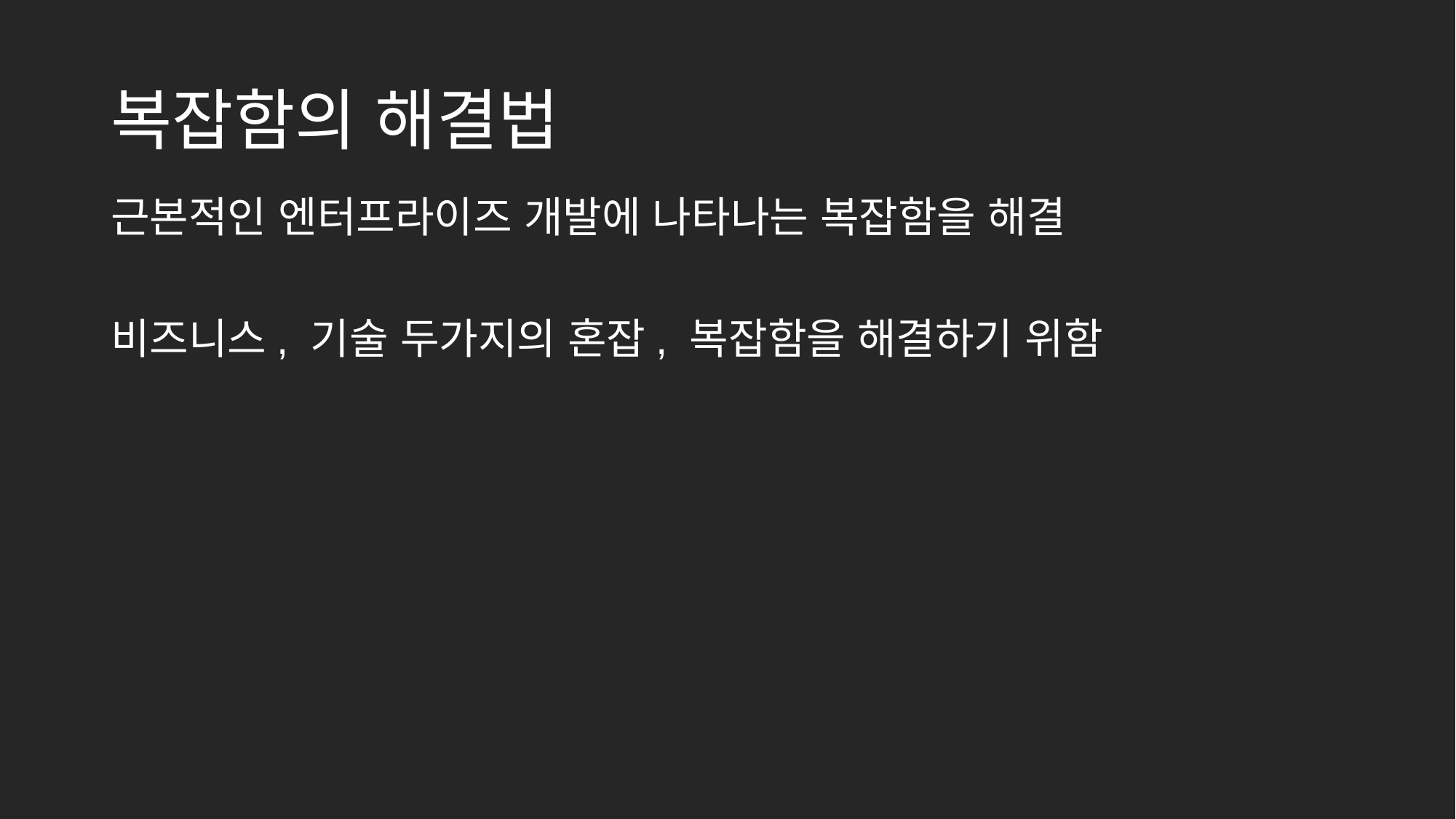

# 복잡함의 해결법
근본적인 엔터프라이즈 개발에 나타나는 복잡함을 해결

비즈니스, 기술 두가지의 혼잡, 복잡함을 해결하기 위함